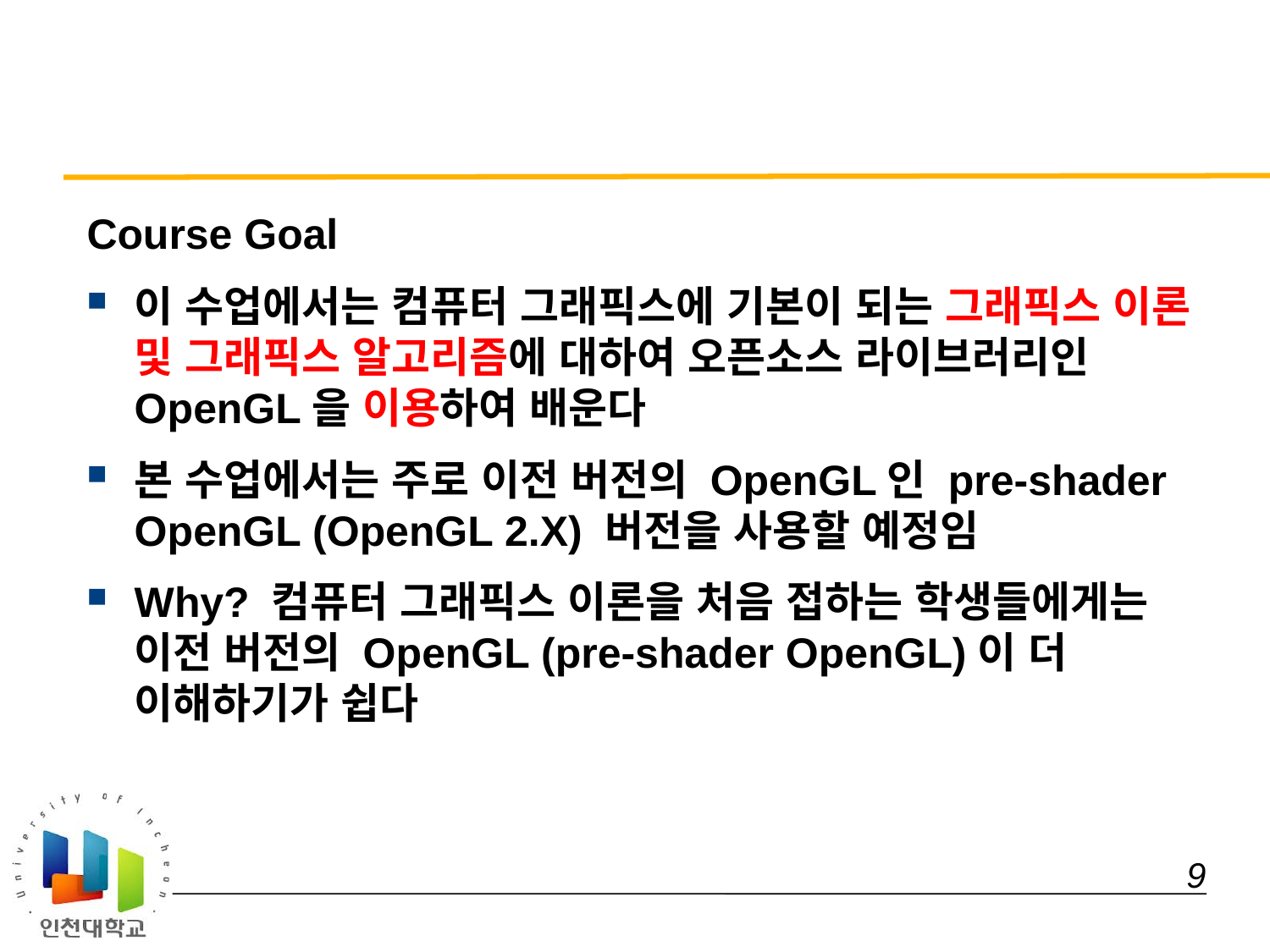

#
Course Goal
이 수업에서는 컴퓨터 그래픽스에 기본이 되는 그래픽스 이론 및 그래픽스 알고리즘에 대하여 오픈소스 라이브러리인 OpenGL을 이용하여 배운다
본 수업에서는 주로 이전 버전의 OpenGL인 pre-shader OpenGL (OpenGL 2.X) 버전을 사용할 예정임
Why? 컴퓨터 그래픽스 이론을 처음 접하는 학생들에게는 이전 버전의 OpenGL (pre-shader OpenGL)이 더 이해하기가 쉽다

 9